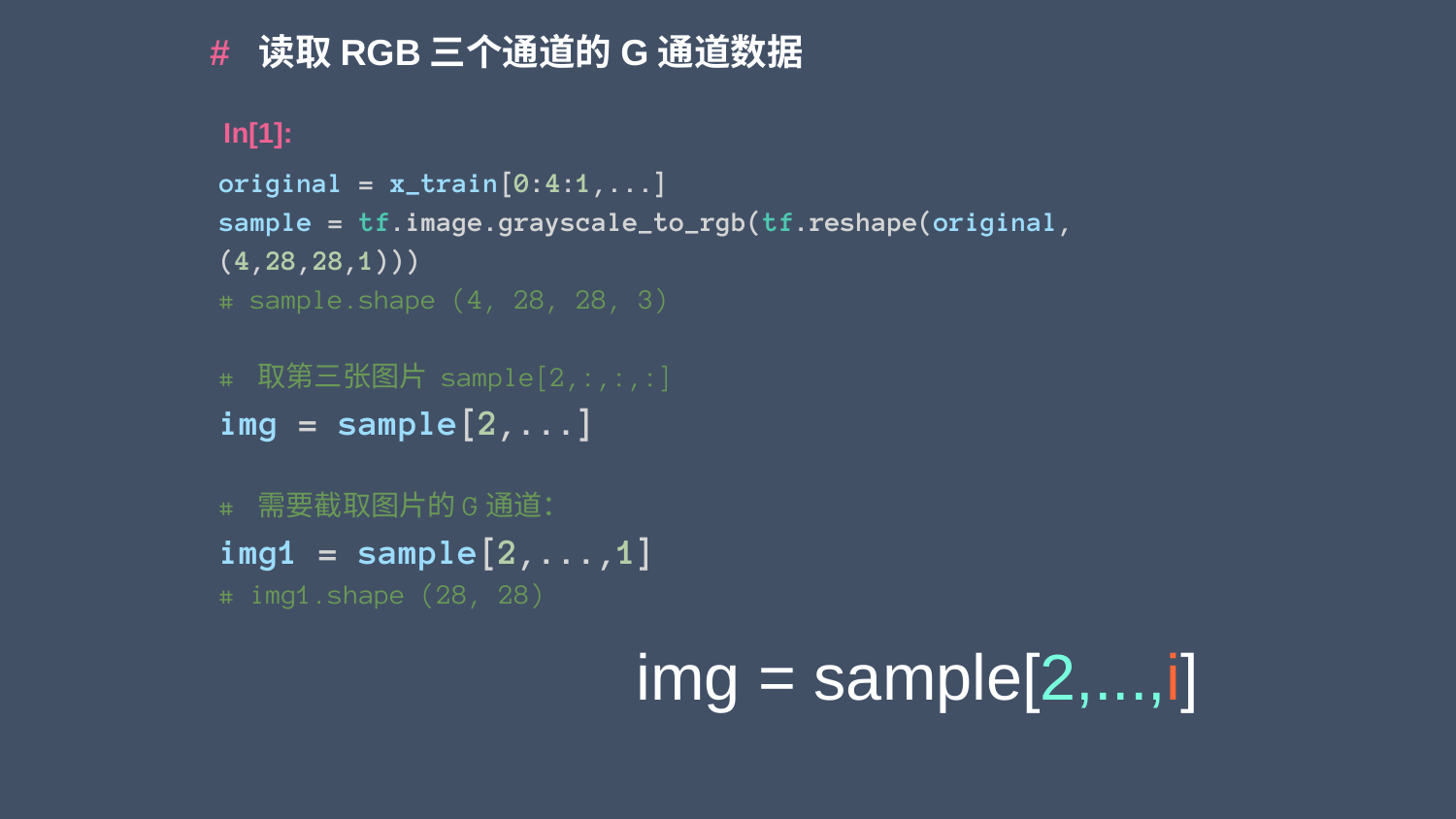

#  读取RGB三个通道的G通道数据
In[1]:
original = x_train[0:4:1,...]
sample = tf.image.grayscale_to_rgb(tf.reshape(original,(4,28,28,1)))
# sample.shape (4, 28, 28, 3)

# 取第三张图片 sample[2,:,:,:]
img = sample[2,...]

# 需要截取图片的G通道：
img1 = sample[2,...,1]
# img1.shape (28, 28)

img = sample[2,...,i]